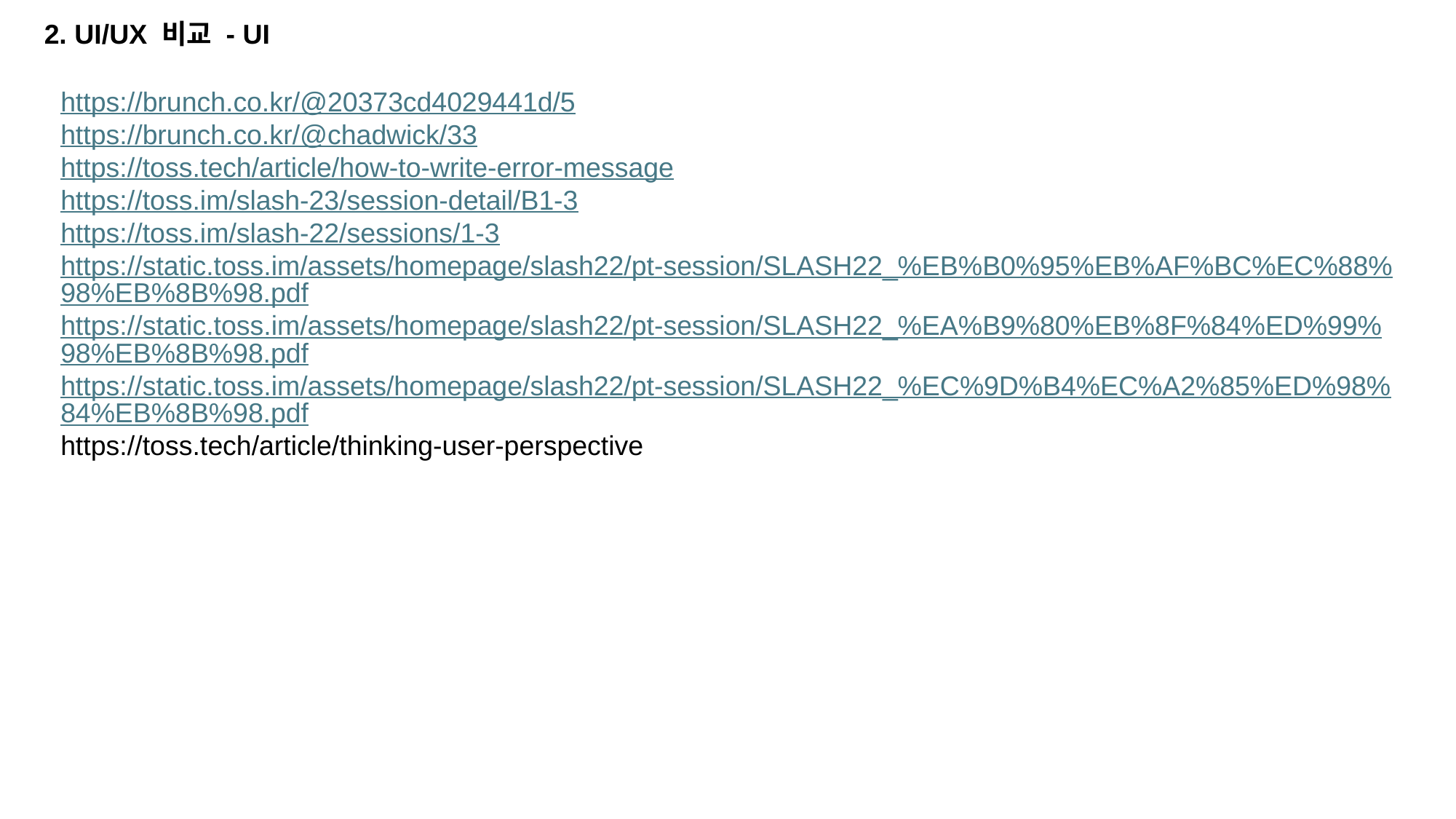

2. UI/UX 비교 - UI
https://brunch.co.kr/@20373cd4029441d/5
https://brunch.co.kr/@chadwick/33
https://toss.tech/article/how-to-write-error-message
https://toss.im/slash-23/session-detail/B1-3
https://toss.im/slash-22/sessions/1-3
https://static.toss.im/assets/homepage/slash22/pt-session/SLASH22_%EB%B0%95%EB%AF%BC%EC%88%98%EB%8B%98.pdf
https://static.toss.im/assets/homepage/slash22/pt-session/SLASH22_%EA%B9%80%EB%8F%84%ED%99%98%EB%8B%98.pdf
https://static.toss.im/assets/homepage/slash22/pt-session/SLASH22_%EC%9D%B4%EC%A2%85%ED%98%84%EB%8B%98.pdf
https://toss.tech/article/thinking-user-perspective